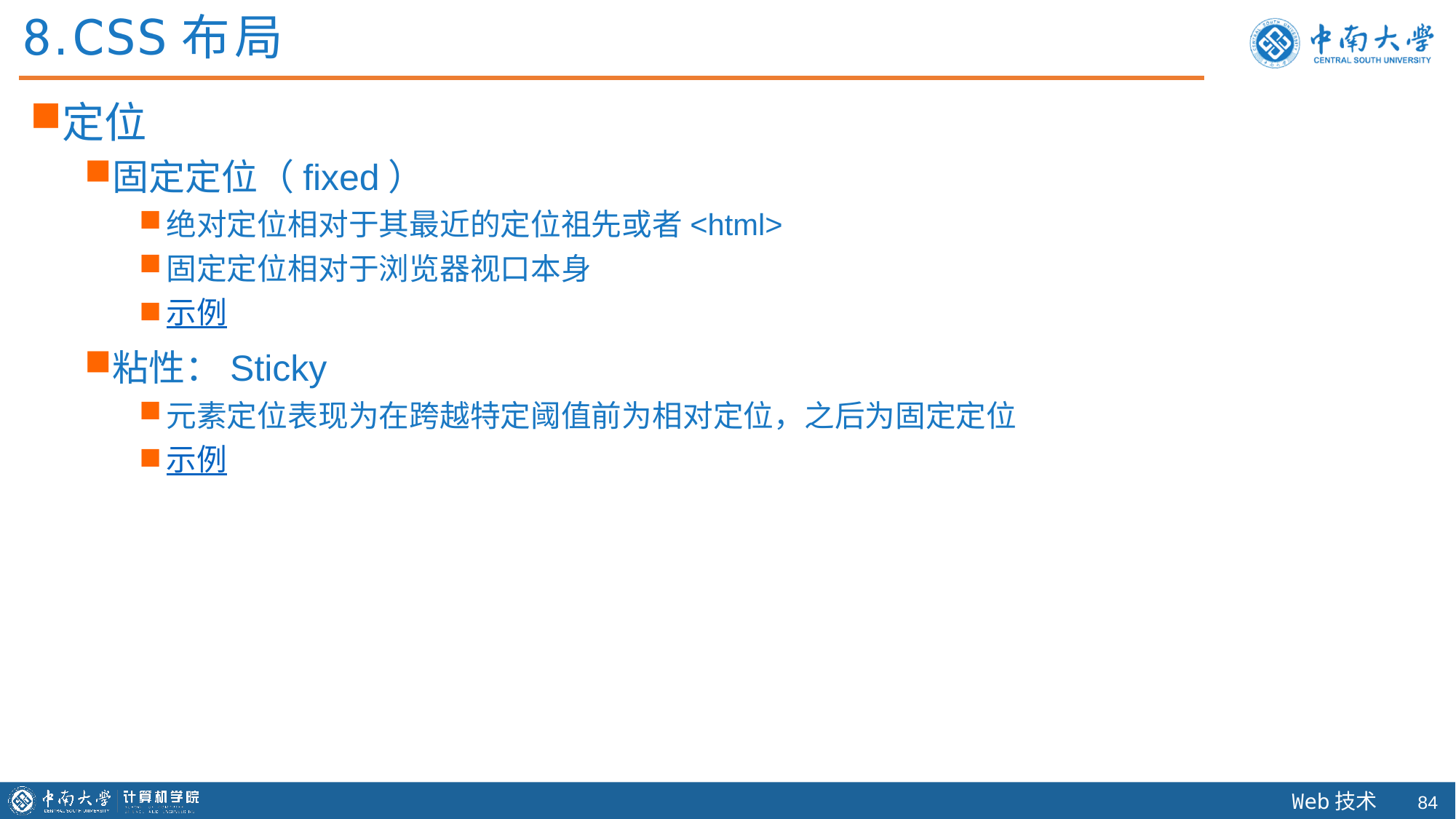

8.CSS布局
定位
固定定位（fixed）
绝对定位相对于其最近的定位祖先或者<html>
固定定位相对于浏览器视口本身
示例
粘性：Sticky
元素定位表现为在跨越特定阈值前为相对定位，之后为固定定位
示例

84